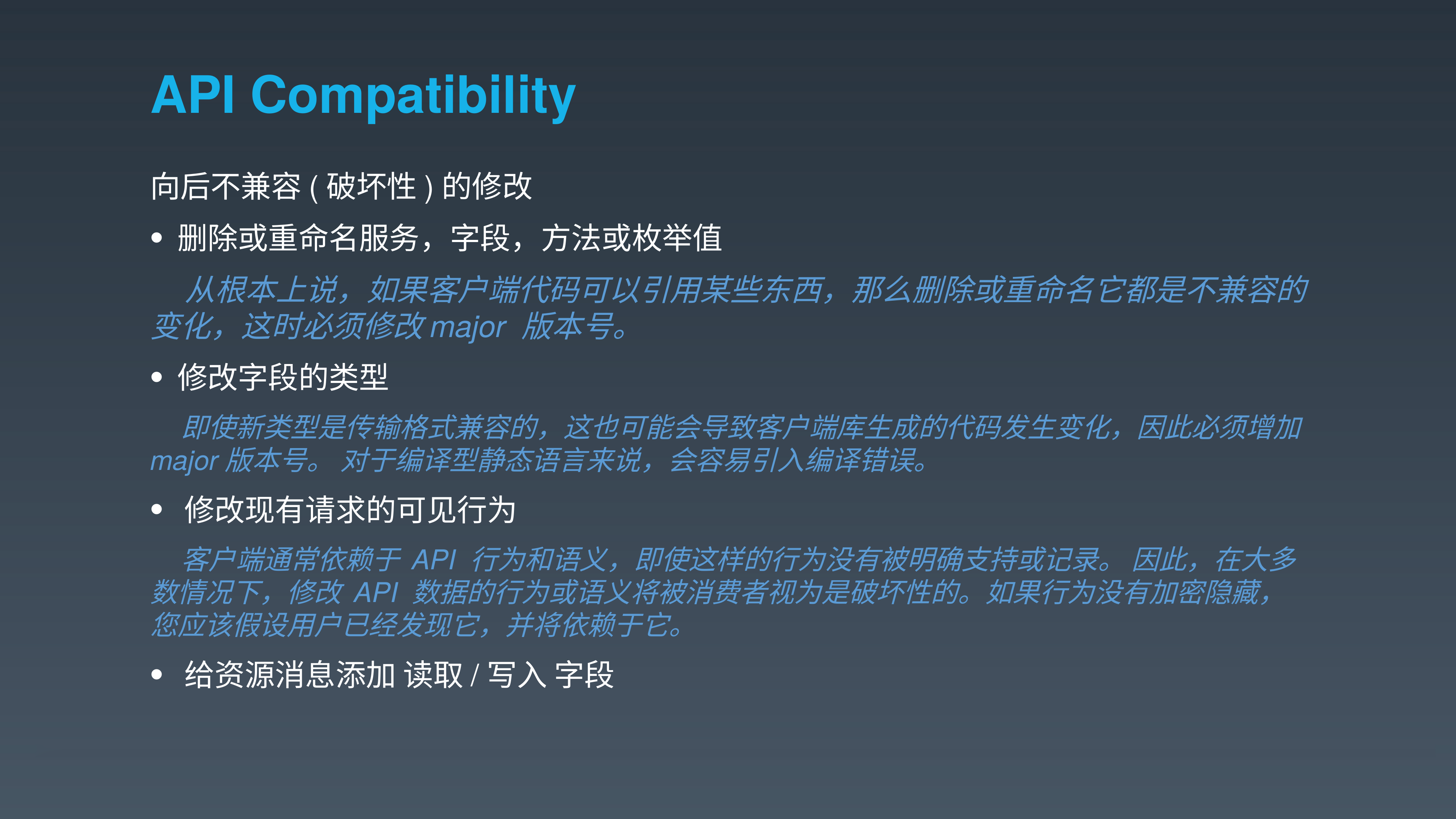

# API Compatibility
向后不兼容(破坏性)的修改
删除或重命名服务，字段，方法或枚举值
    从根本上说，如果客户端代码可以引用某些东西，那么删除或重命名它都是不兼容的变化，这时必须修改major 版本号。
修改字段的类型
    即使新类型是传输格式兼容的，这也可能会导致客户端库生成的代码发生变化，因此必须增加major版本号。 对于编译型静态语言来说，会容易引入编译错误。
修改现有请求的可见行为
    客户端通常依赖于 API 行为和语义，即使这样的行为没有被明确支持或记录。 因此，在大多数情况下，修改 API 数据的行为或语义将被消费者视为是破坏性的。如果行为没有加密隐藏，您应该假设用户已经发现它，并将依赖于它。
给资源消息添加 读取/写入 字段